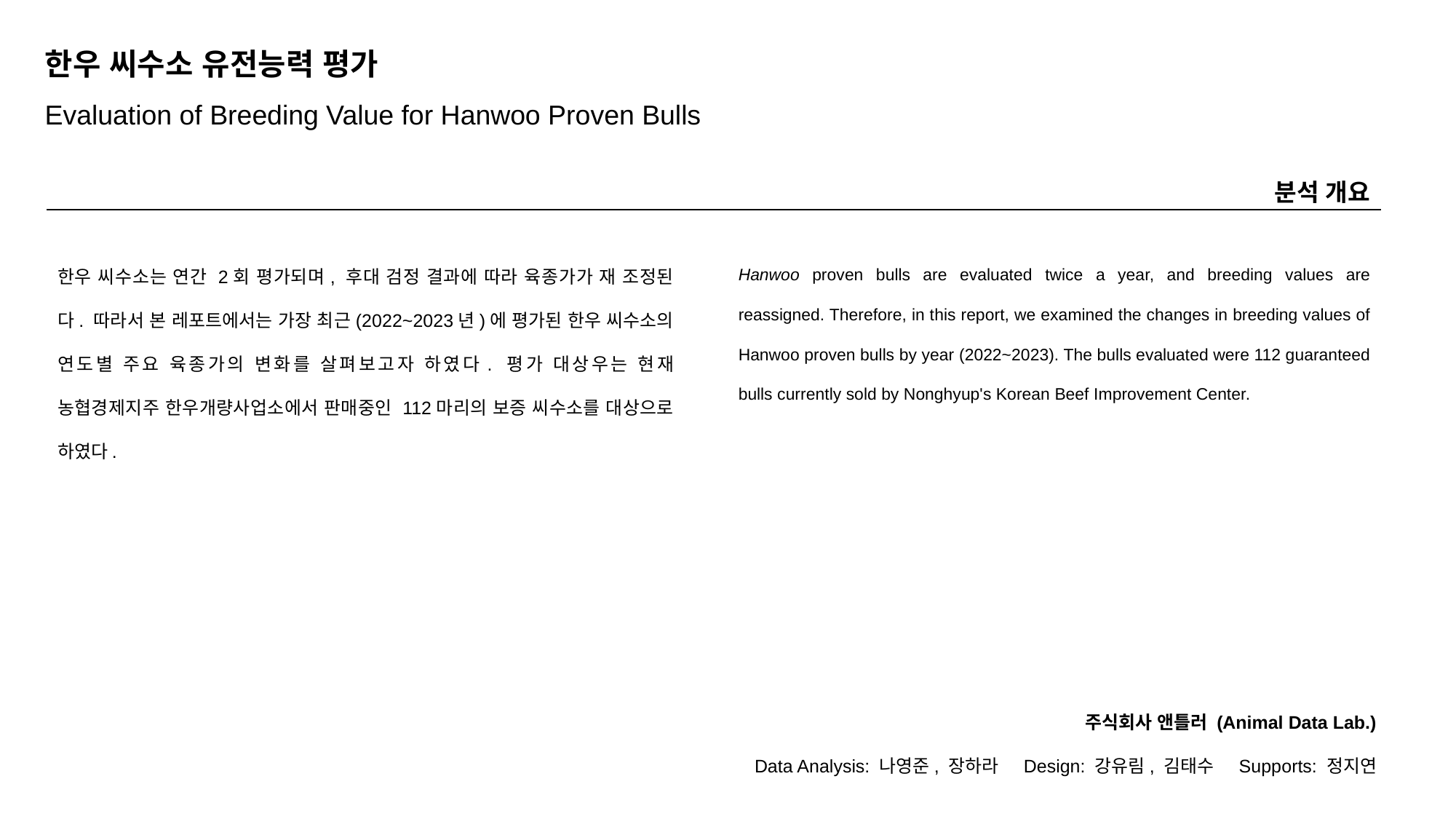

한우 씨수소 유전능력 평가

Evaluation of Breeding Value for Hanwoo Proven Bulls
| 분석 개요 |
| --- |
|  |
한우 씨수소는 연간 2회 평가되며, 후대 검정 결과에 따라 육종가가 재 조정된다. 따라서 본 레포트에서는 가장 최근(2022~2023년)에 평가된 한우 씨수소의 연도별 주요 육종가의 변화를 살펴보고자 하였다. 평가 대상우는 현재 농협경제지주 한우개량사업소에서 판매중인 112마리의 보증 씨수소를 대상으로 하였다.
Hanwoo proven bulls are evaluated twice a year, and breeding values are reassigned. Therefore, in this report, we examined the changes in breeding values of Hanwoo proven bulls by year (2022~2023). The bulls evaluated were 112 guaranteed bulls currently sold by Nonghyup's Korean Beef Improvement Center.
주식회사 앤틀러 (Animal Data Lab.)
Data Analysis: 나영준, 장하라    Design: 강유림, 김태수    Supports: 정지연